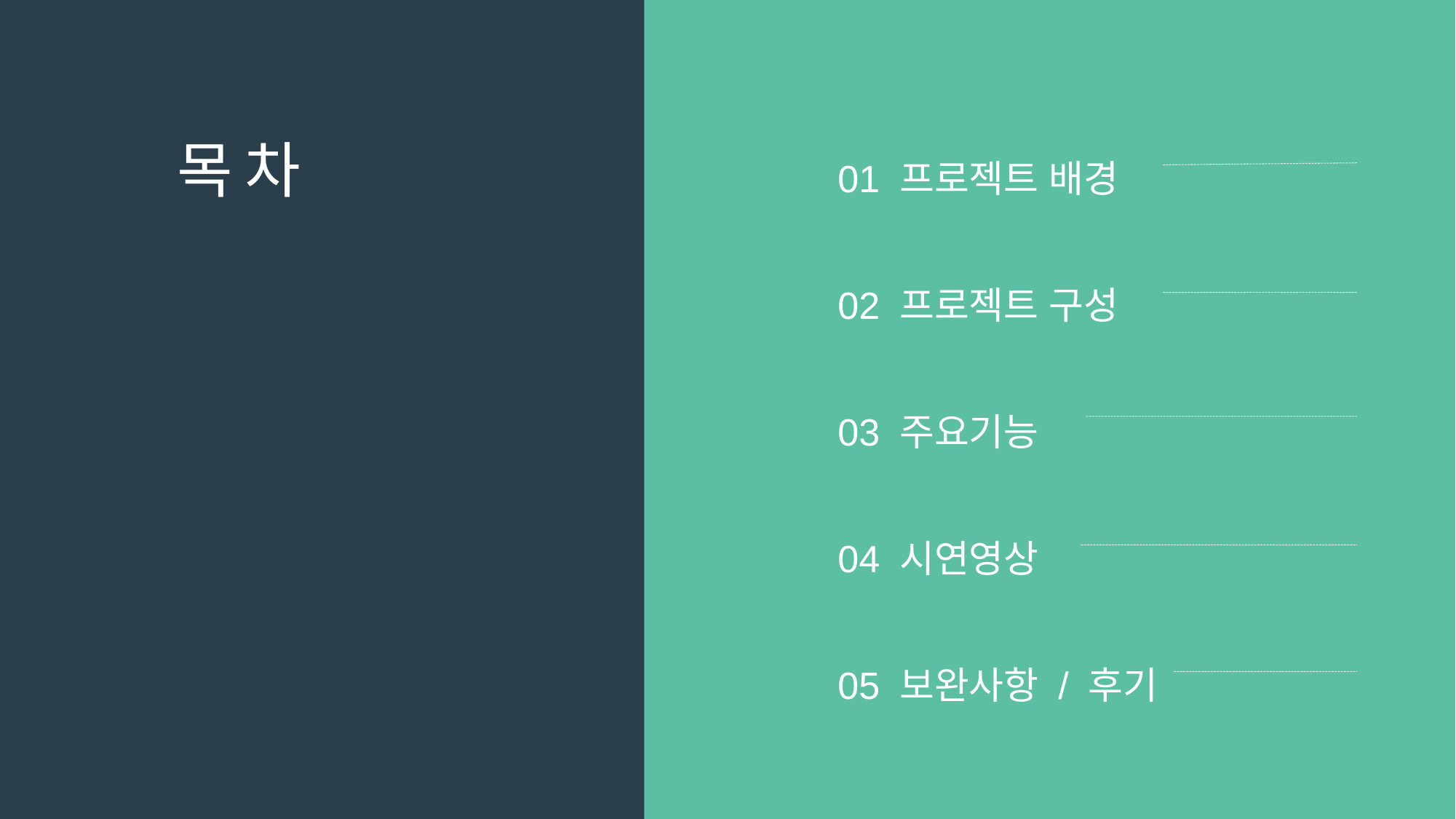

목 차
01 프로젝트 배경
02 프로젝트 구성
03 주요기능
04 시연영상
05 보완사항 / 후기